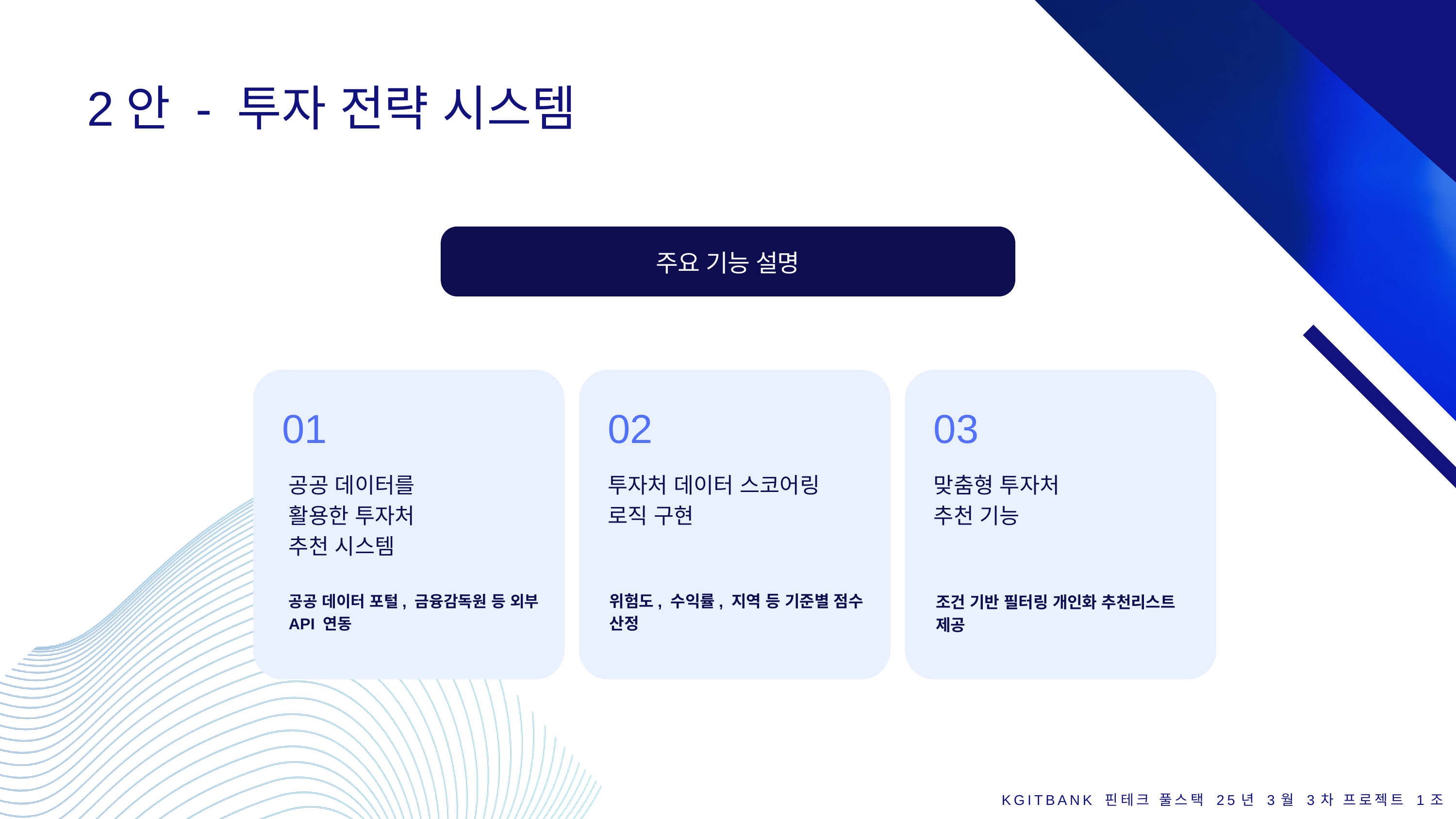

2안 - 투자 전략 시스템

주요 기능 설명

01
02
03

공공 데이터를 활용한 투자처 추천 시스템
투자처 데이터 스코어링
로직 구현
맞춤형 투자처
추천 기능

위험도, 수익률, 지역 등 기준별 점수 산정
공공 데이터 포털, 금융감독원 등 외부 API 연동
조건 기반 필터링 개인화 추천리스트 제공
KGITBANK 핀테크 풀스택 25년 3월 3차 프로젝트 1조